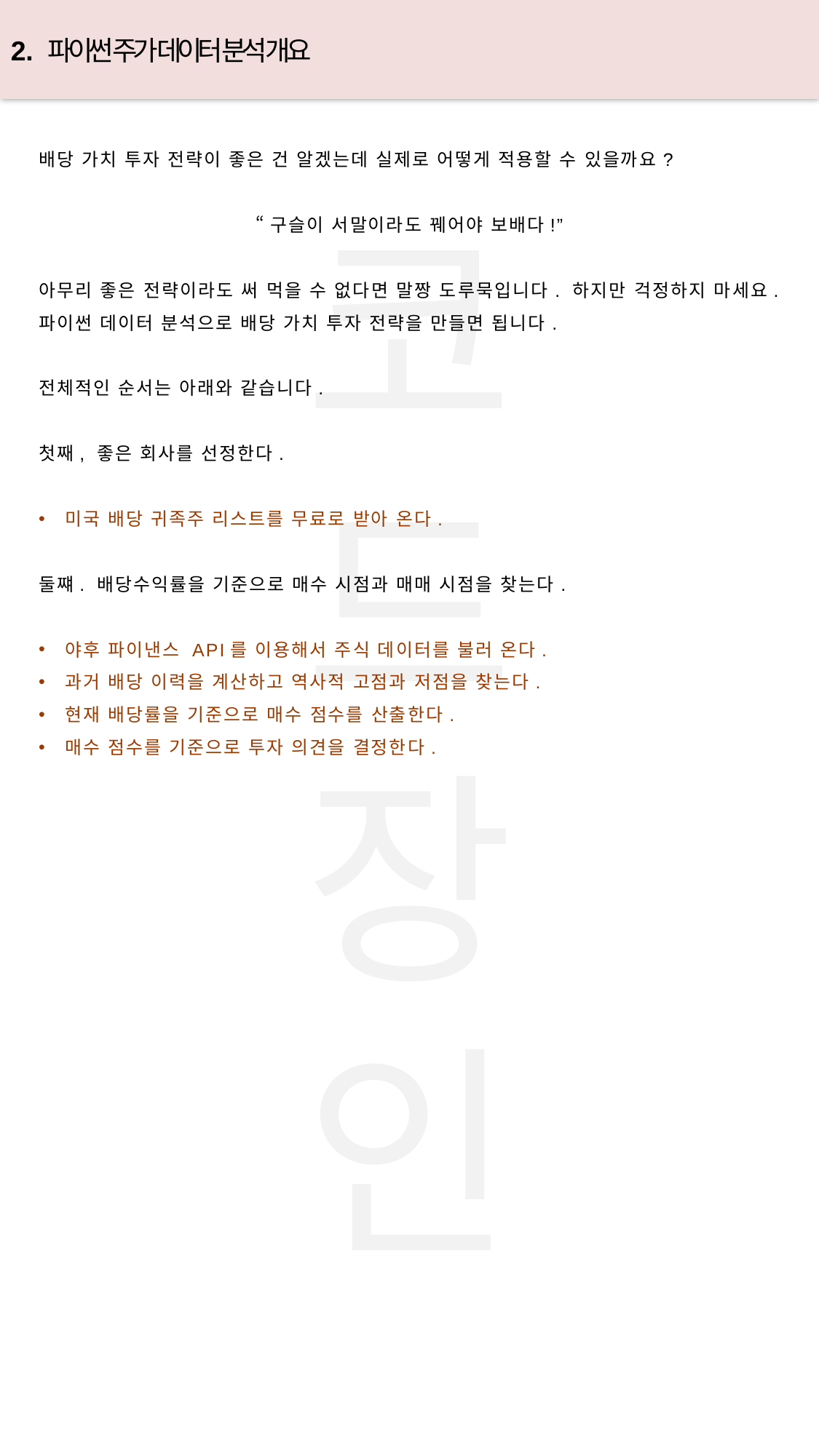

2. 파이썬 주가 데이터 분석 개요
배당 가치 투자 전략이 좋은 건 알겠는데 실제로 어떻게 적용할 수 있을까요?

“구슬이 서말이라도 꿰어야 보배다!”

아무리 좋은 전략이라도 써 먹을 수 없다면 말짱 도루묵입니다. 하지만 걱정하지 마세요. 파이썬 데이터 분석으로 배당 가치 투자 전략을 만들면 됩니다.

전체적인 순서는 아래와 같습니다.

첫째, 좋은 회사를 선정한다.

미국 배당 귀족주 리스트를 무료로 받아 온다.

둘쨰. 배당수익률을 기준으로 매수 시점과 매매 시점을 찾는다.

야후 파이낸스 API를 이용해서 주식 데이터를 불러 온다.
과거 배당 이력을 계산하고 역사적 고점과 저점을 찾는다.
현재 배당률을 기준으로 매수 점수를 산출한다.
매수 점수를 기준으로 투자 의견을 결정한다.